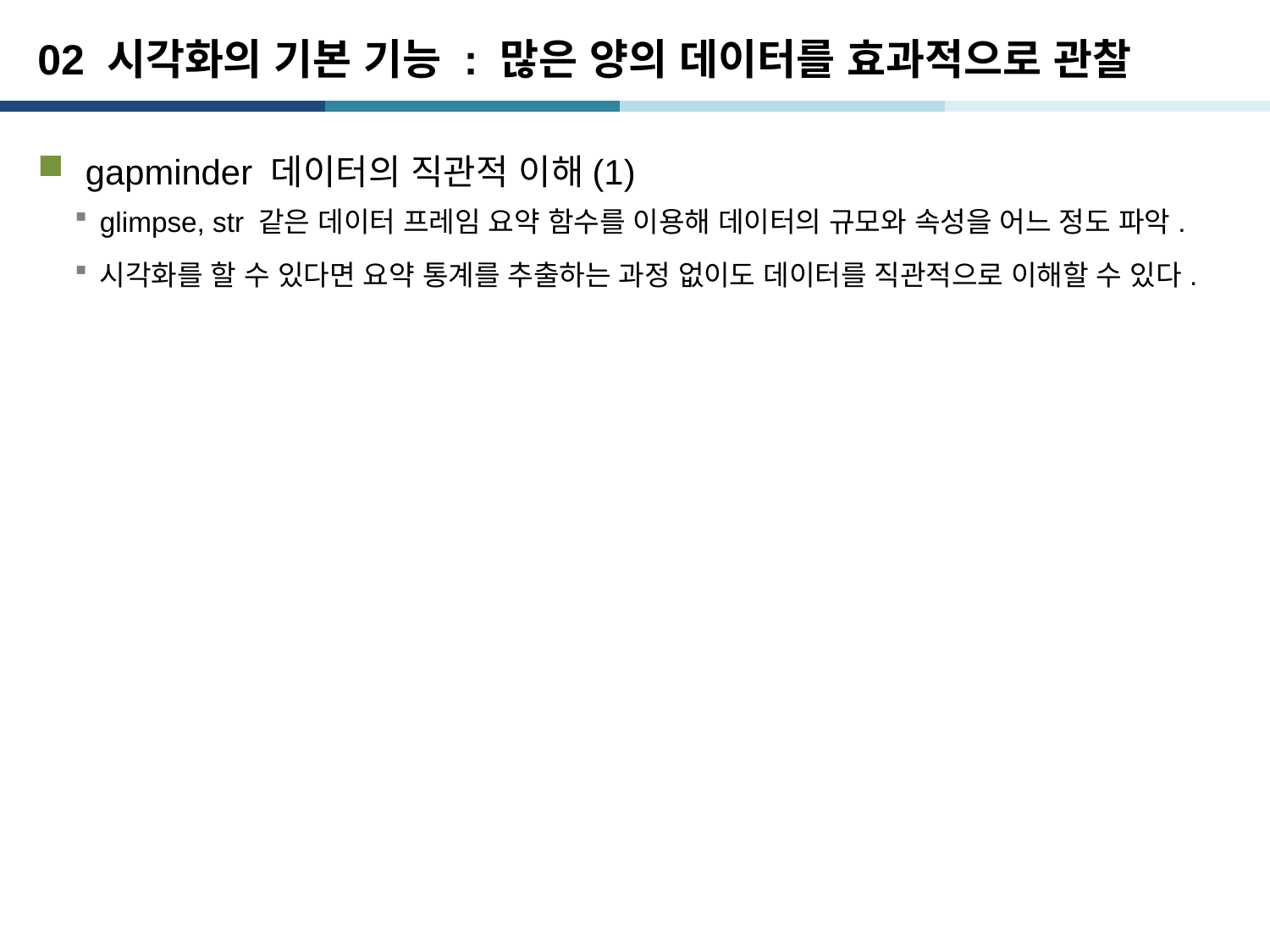

# 02 시각화의 기본 기능 : 많은 양의 데이터를 효과적으로 관찰
gapminder 데이터의 직관적 이해(1)
glimpse, str 같은 데이터 프레임 요약 함수를 이용해 데이터의 규모와 속성을 어느 정도 파악.
시각화를 할 수 있다면 요약 통계를 추출하는 과정 없이도 데이터를 직관적으로 이해할 수 있다.